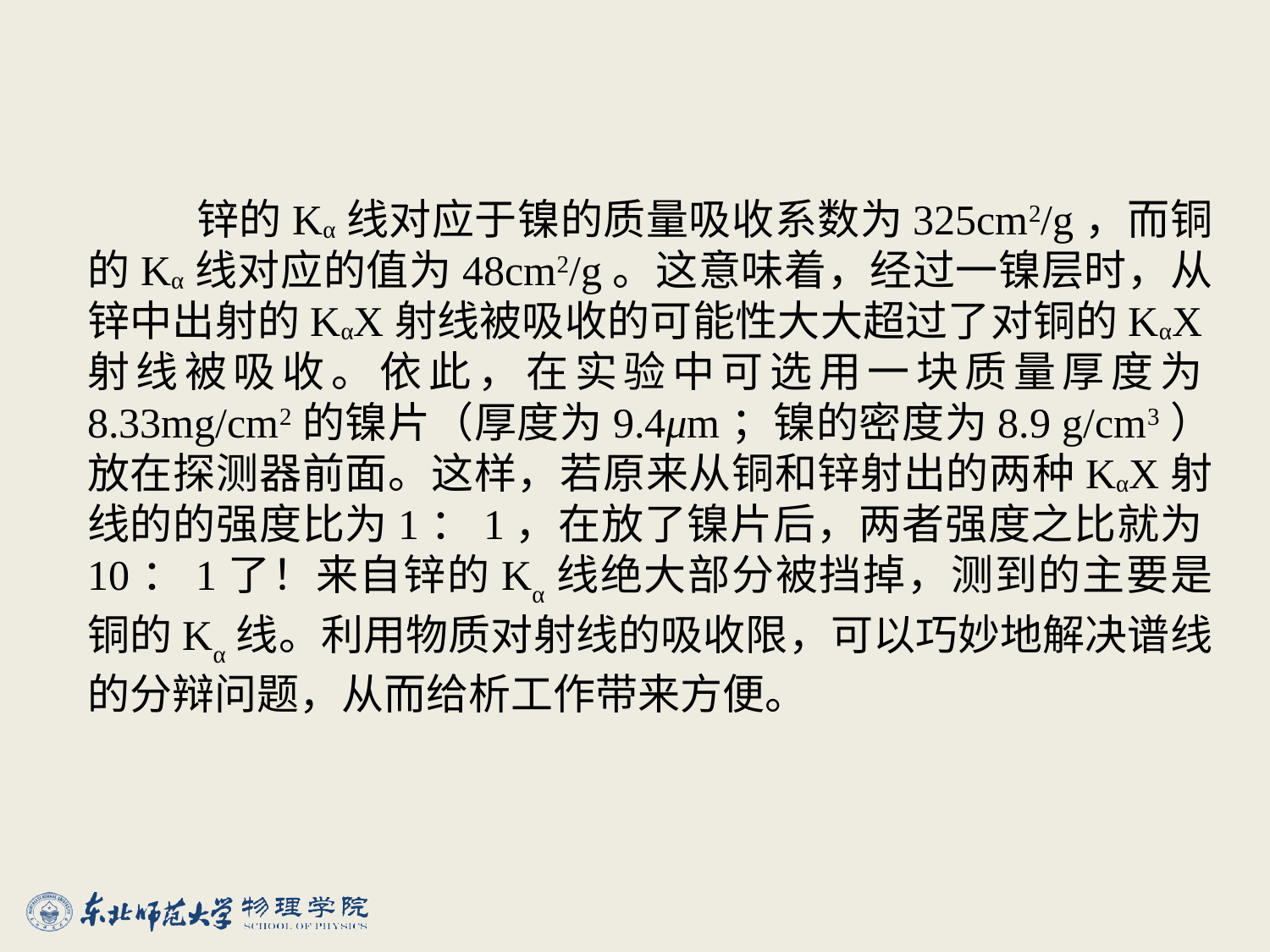

锌的Kα线对应于镍的质量吸收系数为325cm2/g，而铜的Kα线对应的值为48cm2/g。这意味着，经过一镍层时，从锌中出射的KαX射线被吸收的可能性大大超过了对铜的KαX射线被吸收。依此，在实验中可选用一块质量厚度为8.33mg/cm2的镍片（厚度为9.4μm；镍的密度为8.9 g/cm3）放在探测器前面。这样，若原来从铜和锌射出的两种KαX射线的的强度比为1：1，在放了镍片后，两者强度之比就为10：1了！来自锌的Kα线绝大部分被挡掉，测到的主要是铜的Kα线。利用物质对射线的吸收限，可以巧妙地解决谱线的分辩问题，从而给析工作带来方便。